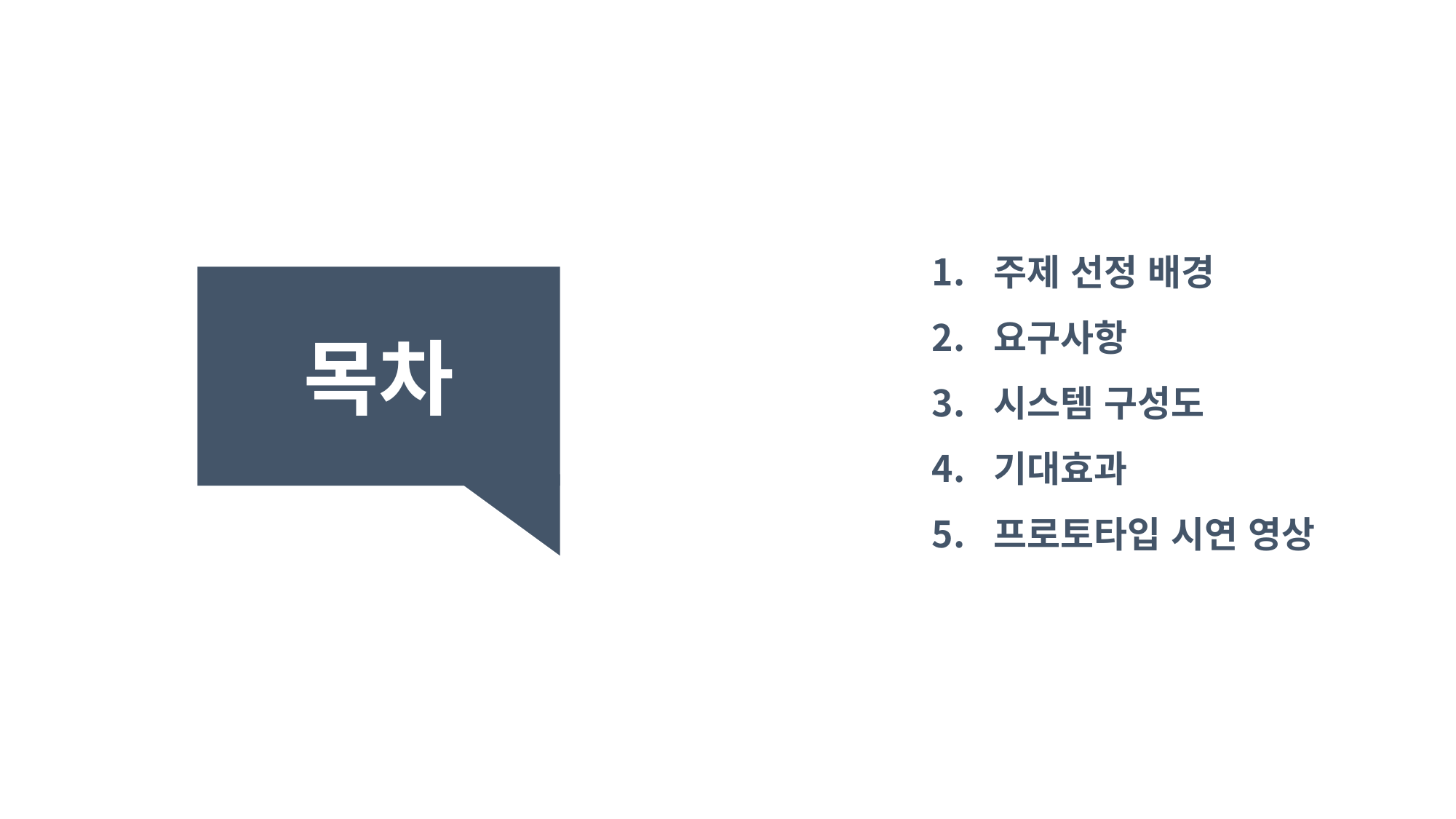

주제 선정 배경
요구사항
시스템 구성도
기대효과
프로토타입 시연 영상
목차